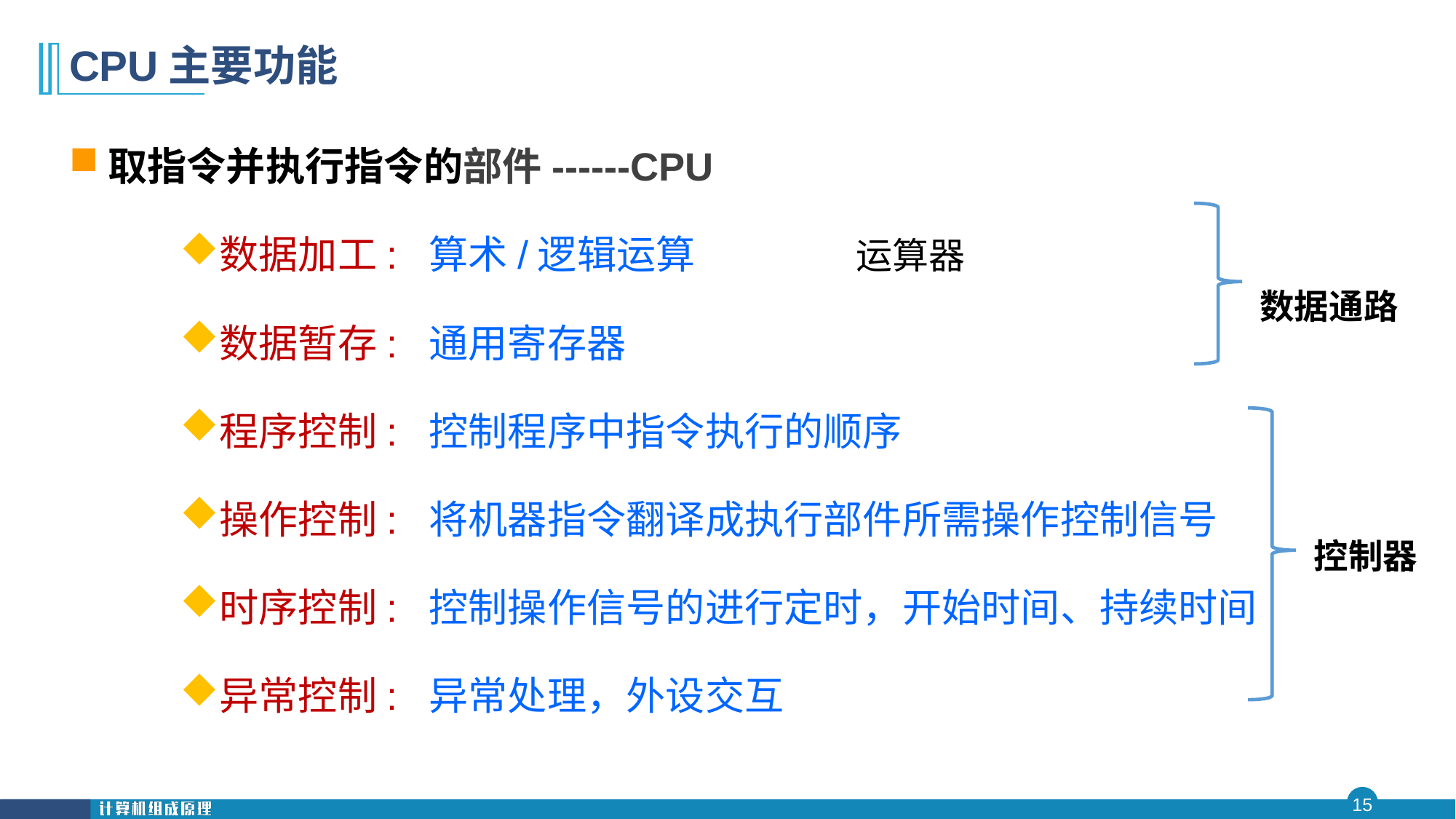

# CPU主要功能
取指令并执行指令的部件------CPU
数据加工:  算术/逻辑运算                  运算器
数据暂存:  通用寄存器
程序控制:  控制程序中指令执行的顺序
操作控制:  将机器指令翻译成执行部件所需操作控制信号
时序控制:  控制操作信号的进行定时，开始时间、持续时间
异常控制:  异常处理，外设交互

数据通路

控制器